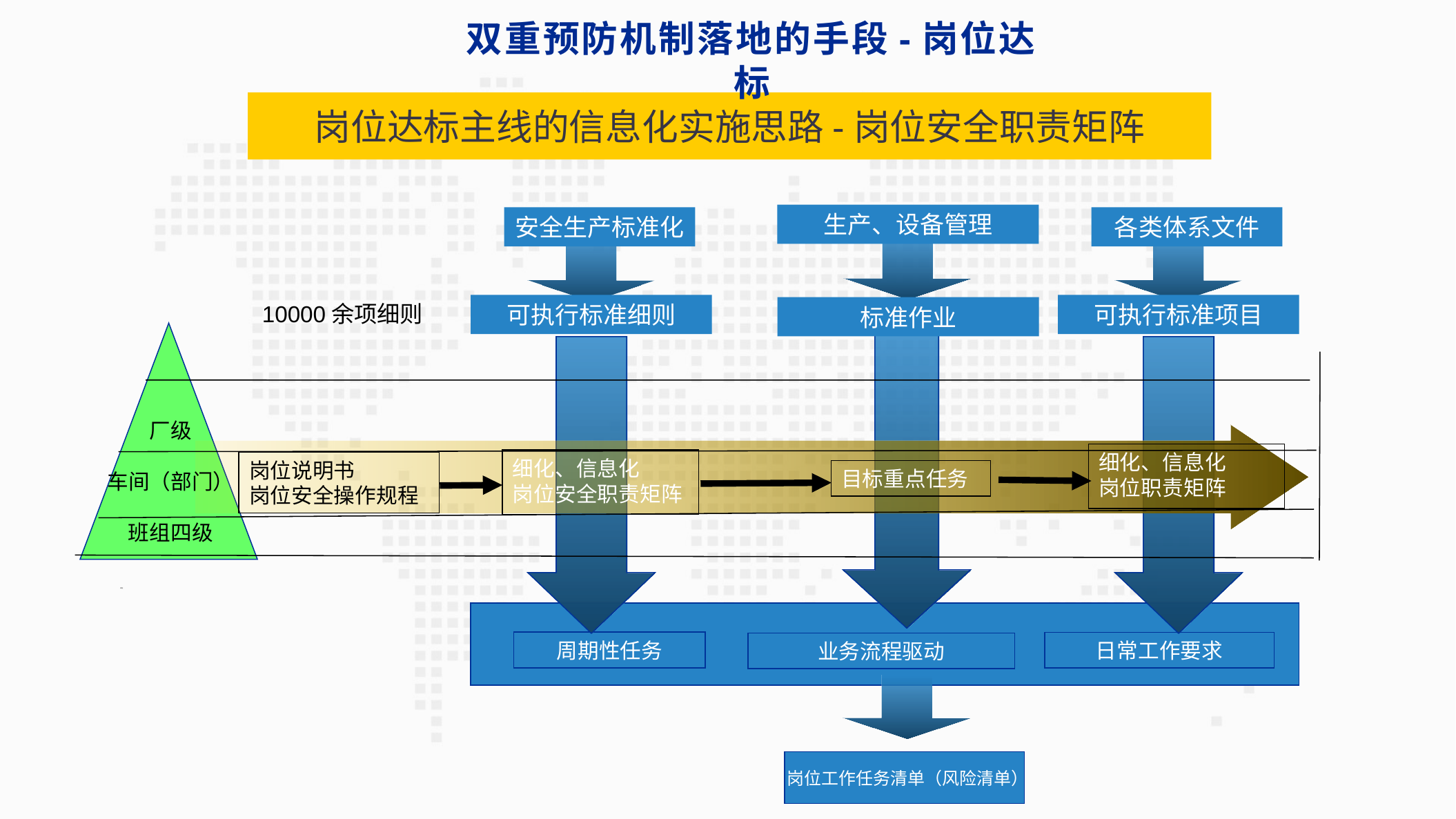

双重预防机制落地的手段-岗位达标
岗位达标主线的信息化实施思路-岗位安全职责矩阵
生产、设备管理
安全生产标准化
各类体系文件

10000余项细则
可执行标准细则
可执行标准项目
标准作业

厂级

车间（部门）

班组四级

细化、信息化
岗位职责矩阵

细化、信息化
岗位安全职责矩阵

岗位说明书
岗位安全操作规程
目标重点任务

岗位

周期性任务
日常工作要求
业务流程驱动

岗位工作任务清单（风险清单）